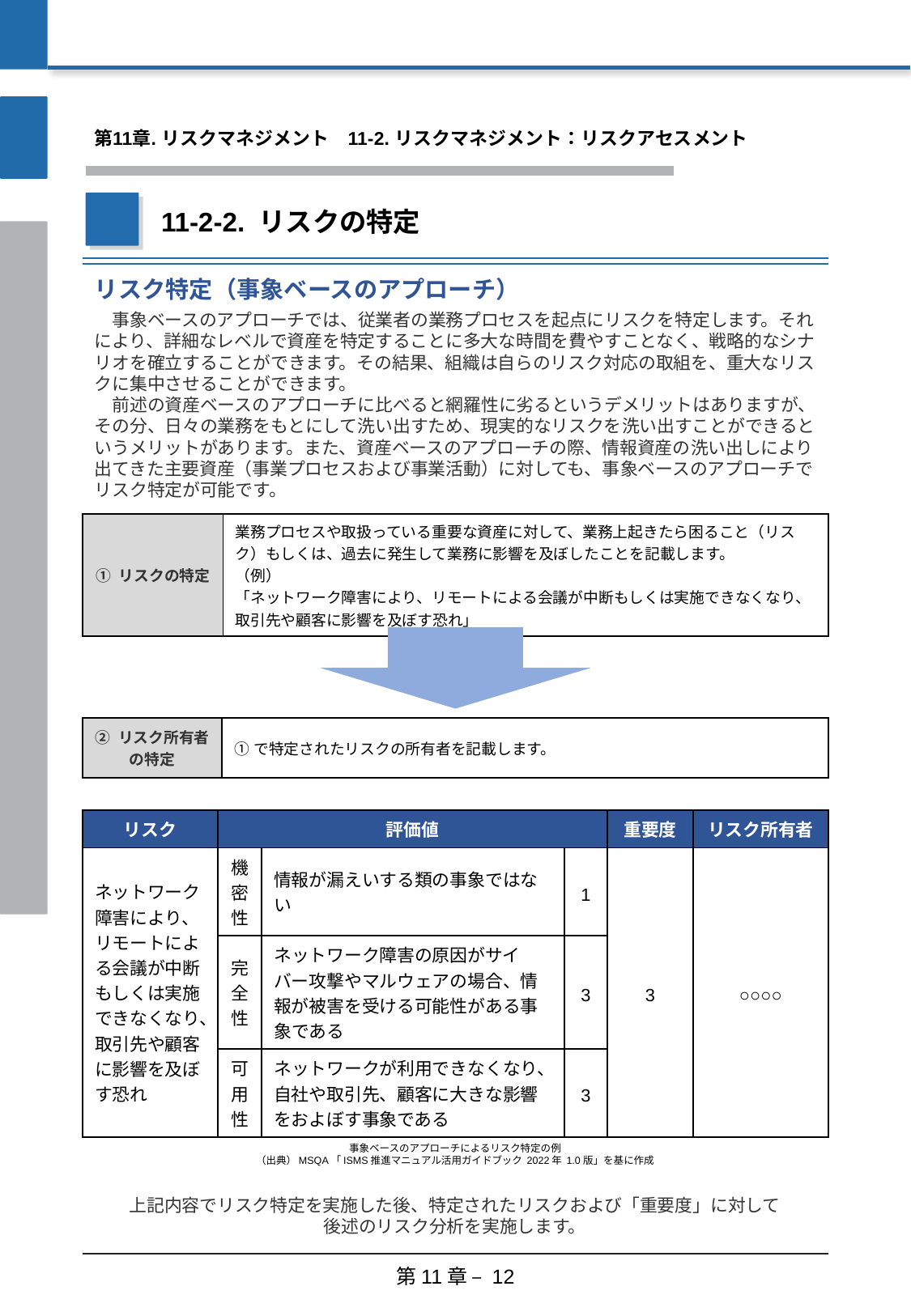

第11章. リスクマネジメント
　11-2. リスクマネジメント：リスクアセスメント
11-2-2. リスクの特定
リスク特定（事象ベースのアプローチ）
　事象ベースのアプローチでは、従業者の業務プロセスを起点にリスクを特定します。それにより、詳細なレベルで資産を特定することに多大な時間を費やすことなく、戦略的なシナリオを確立することができます。その結果、組織は自らのリスク対応の取組を、重大なリスクに集中させることができます。
　前述の資産ベースのアプローチに比べると網羅性に劣るというデメリットはありますが、その分、日々の業務をもとにして洗い出すため、現実的なリスクを洗い出すことができるというメリットがあります。また、資産ベースのアプローチの際、情報資産の洗い出しにより出てきた主要資産（事業プロセスおよび事業活動）に対しても、事象ベースのアプローチでリスク特定が可能です。
| ① リスクの特定 | 業務プロセスや取扱っている重要な資産に対して、業務上起きたら困ること（リスク）もしくは、過去に発生して業務に影響を及ぼしたことを記載します。 （例） 「ネットワーク障害により、リモートによる会議が中断もしくは実施できなくなり、取引先や顧客に影響を及ぼす恐れ」 |
| --- | --- |

| ② リスク所有者の特定 | ①で特定されたリスクの所有者を記載します。 |
| --- | --- |
| リスク | 評価値 |  |  | 重要度 | リスク所有者 |
| --- | --- | --- | --- | --- | --- |
| ネットワーク障害により、リモートによる会議が中断もしくは実施できなくなり、取引先や顧客に影響を及ぼす恐れ | 機密性 | 情報が漏えいする類の事象ではない | 1 | 3 | ○○○○ |
|  | 完全性 | ネットワーク障害の原因がサイバー攻撃やマルウェアの場合、情報が被害を受ける可能性がある事象である | 3 |  |  |
|  | 可用性 | ネットワークが利用できなくなり、自社や取引先、顧客に大きな影響をおよぼす事象である | 3 |  |  |
事象ベースのアプローチによるリスク特定の例
（出典）MSQA「ISMS推進マニュアル活用ガイドブック 2022年 1.0版」を基に作成
上記内容でリスク特定を実施した後、特定されたリスクおよび「重要度」に対して
後述のリスク分析を実施します。
第11章 – 12